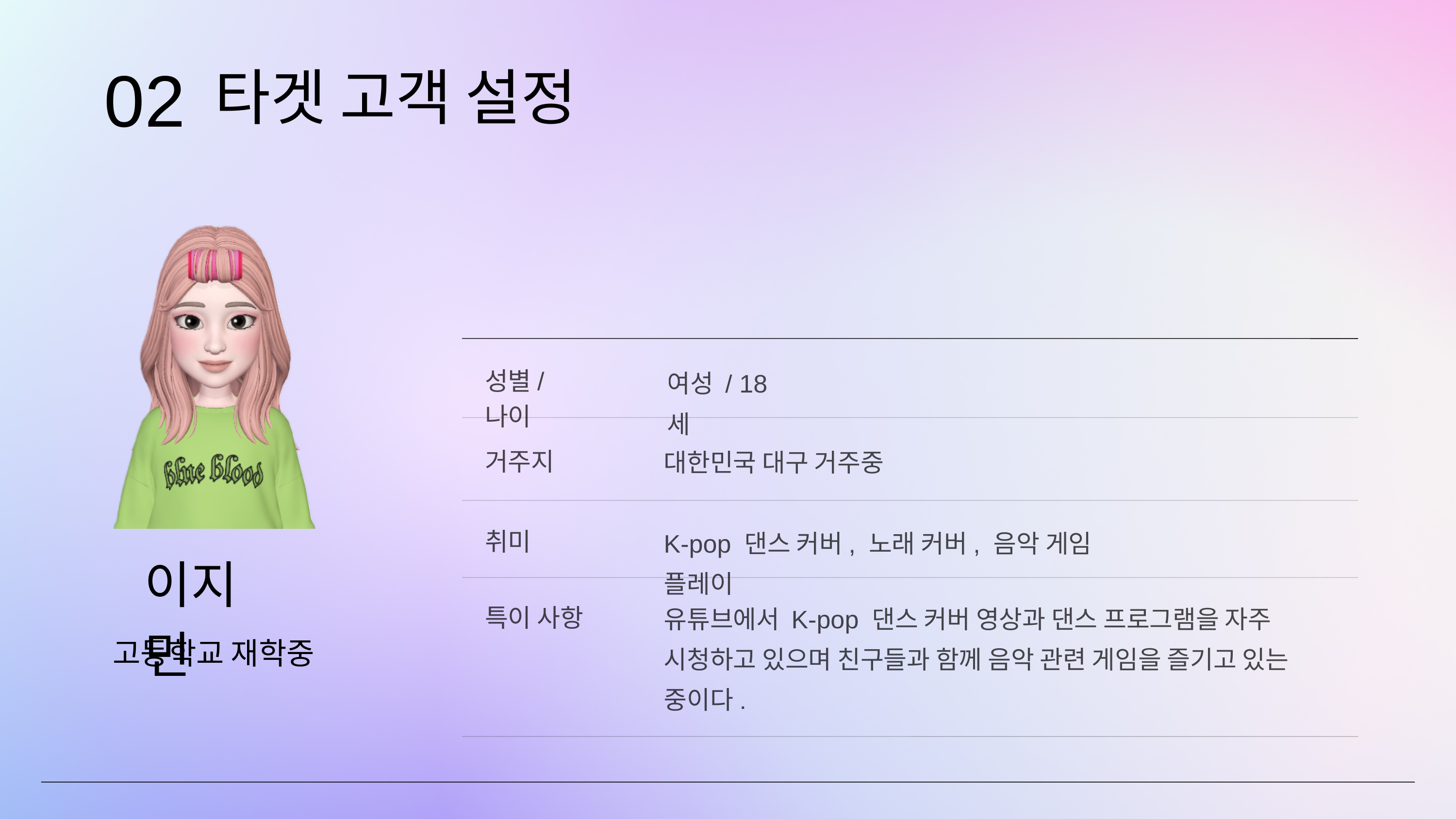

02
타겟 고객 설정

여성 / 18세
성별/ 나이

대한민국 대구 거주중
거주지

K-pop 댄스 커버, 노래 커버, 음악 게임 플레이
취미
이지민

유튜브에서 K-pop 댄스 커버 영상과 댄스 프로그램을 자주 시청하고 있으며 친구들과 함께 음악 관련 게임을 즐기고 있는 중이다.
특이 사항
고등학교 재학중